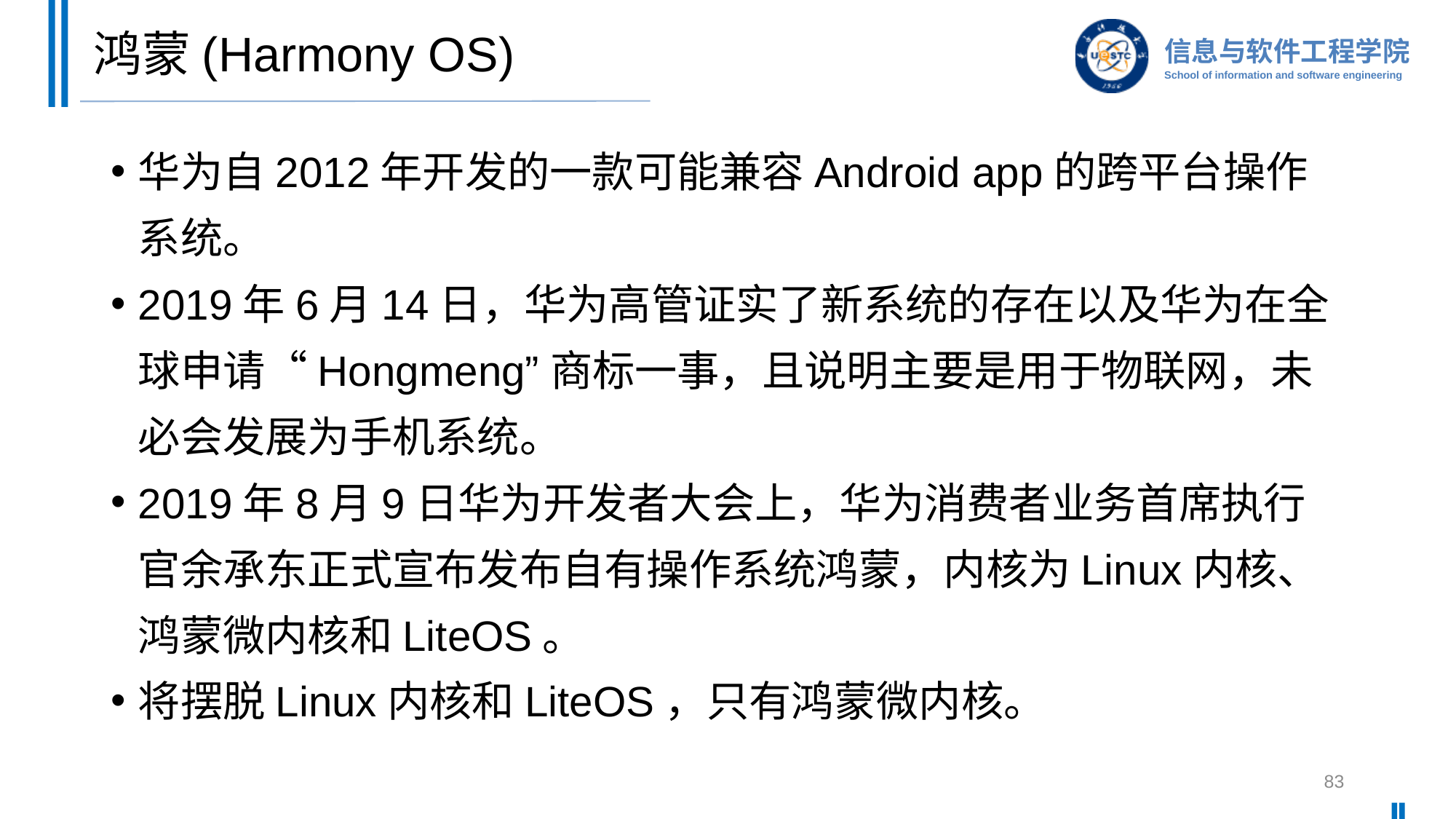

# 鸿蒙(Harmony OS)
华为自2012年开发的一款可能兼容Android app的跨平台操作系统。
2019年6月14日，华为高管证实了新系统的存在以及华为在全球申请“Hongmeng”商标一事，且说明主要是用于物联网，未必会发展为手机系统。
2019年8月9日华为开发者大会上，华为消费者业务首席执行官余承东正式宣布发布自有操作系统鸿蒙，内核为Linux内核、鸿蒙微内核和LiteOS。
将摆脱Linux内核和LiteOS，只有鸿蒙微内核。
83